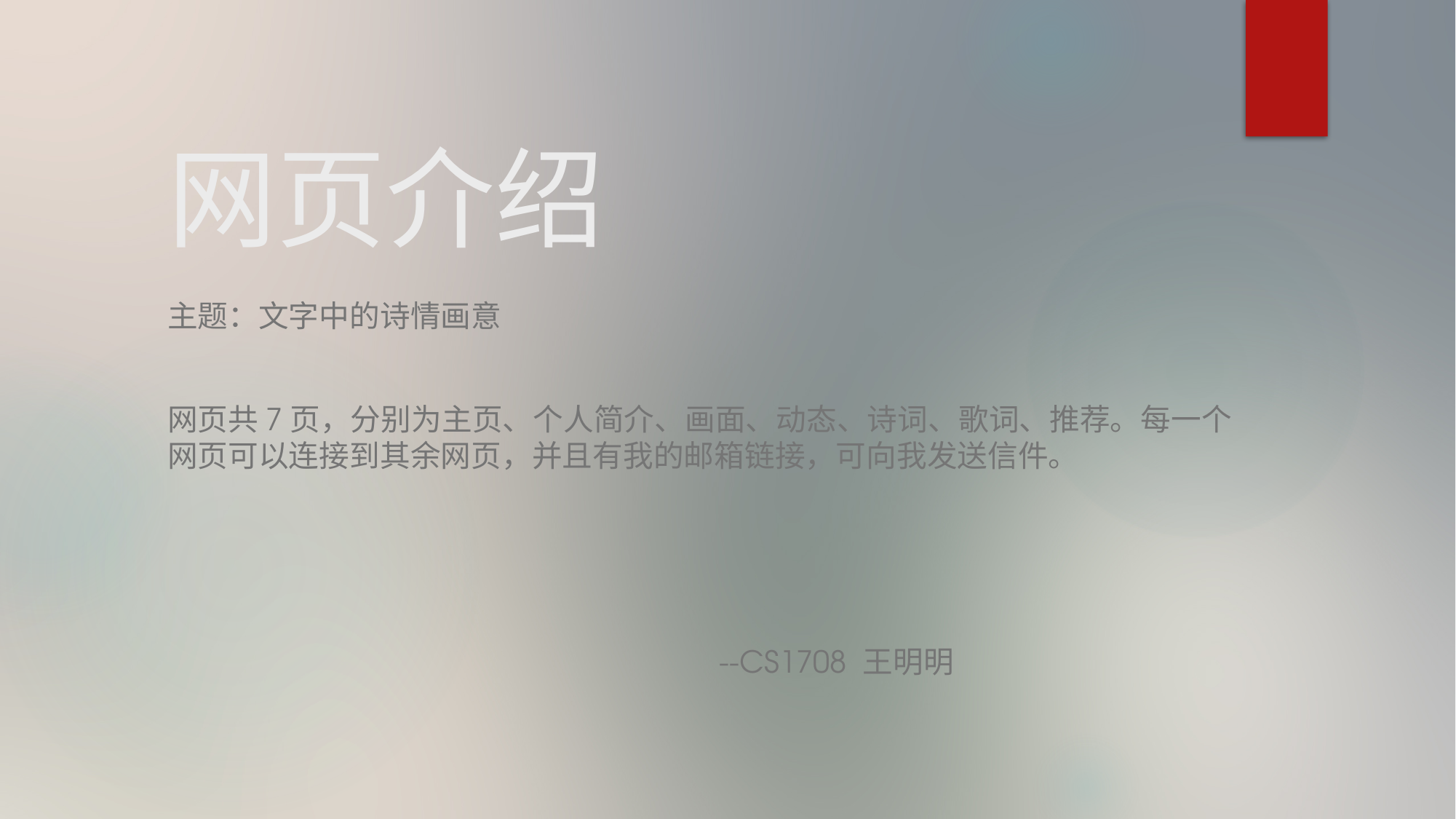

# 网页介绍
主题：文字中的诗情画意

网页共7页，分别为主页、个人简介、画面、动态、诗词、歌词、推荐。每一个网页可以连接到其余网页，并且有我的邮箱链接，可向我发送信件。

                                                                  --CS1708 王明明